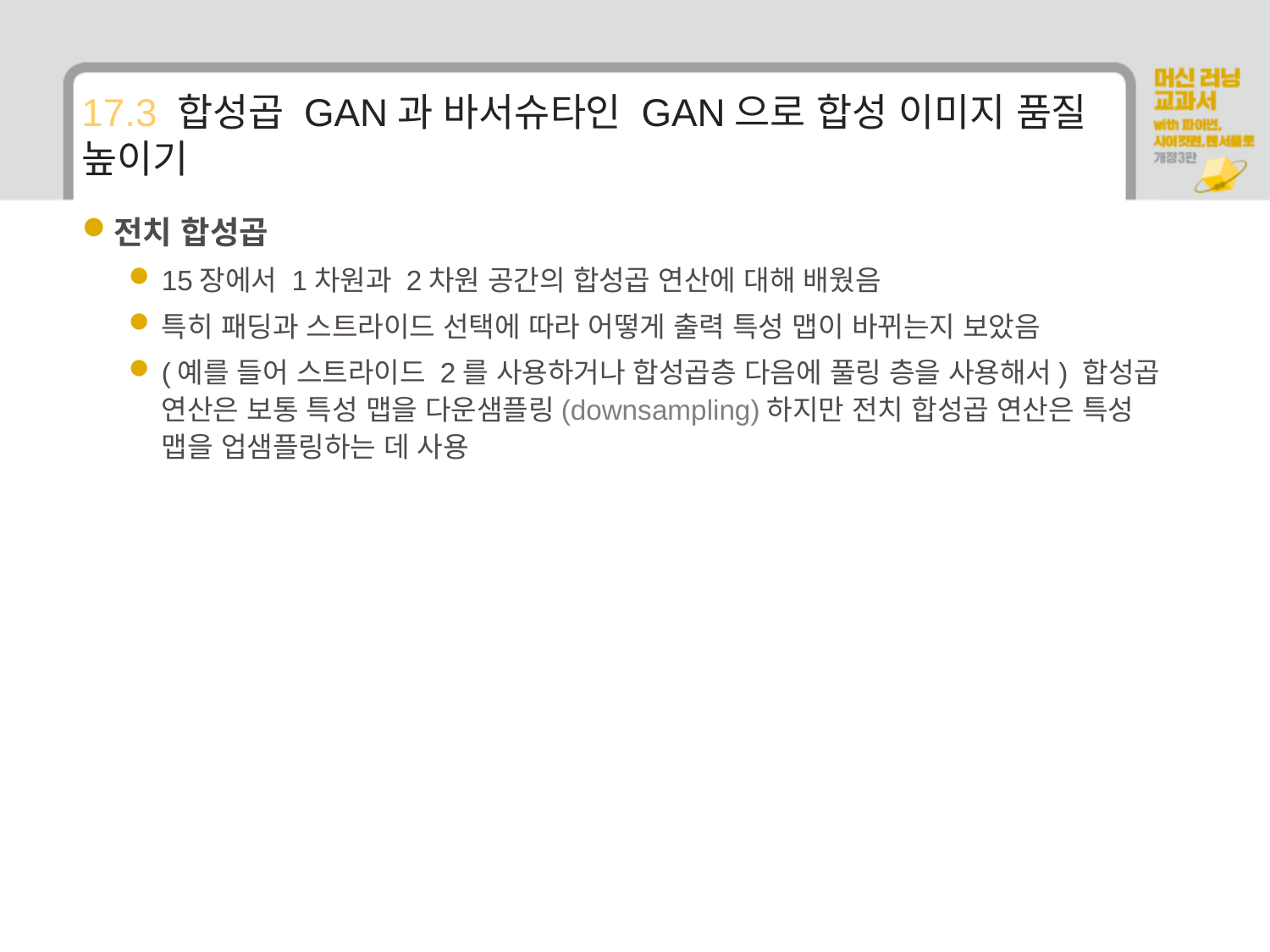

# 17.3 합성곱 GAN과 바서슈타인 GAN으로 합성 이미지 품질 높이기
전치 합성곱
15장에서 1차원과 2차원 공간의 합성곱 연산에 대해 배웠음
특히 패딩과 스트라이드 선택에 따라 어떻게 출력 특성 맵이 바뀌는지 보았음
(예를 들어 스트라이드 2를 사용하거나 합성곱층 다음에 풀링 층을 사용해서) 합성곱 연산은 보통 특성 맵을 다운샘플링(downsampling)하지만 전치 합성곱 연산은 특성 맵을 업샘플링하는 데 사용